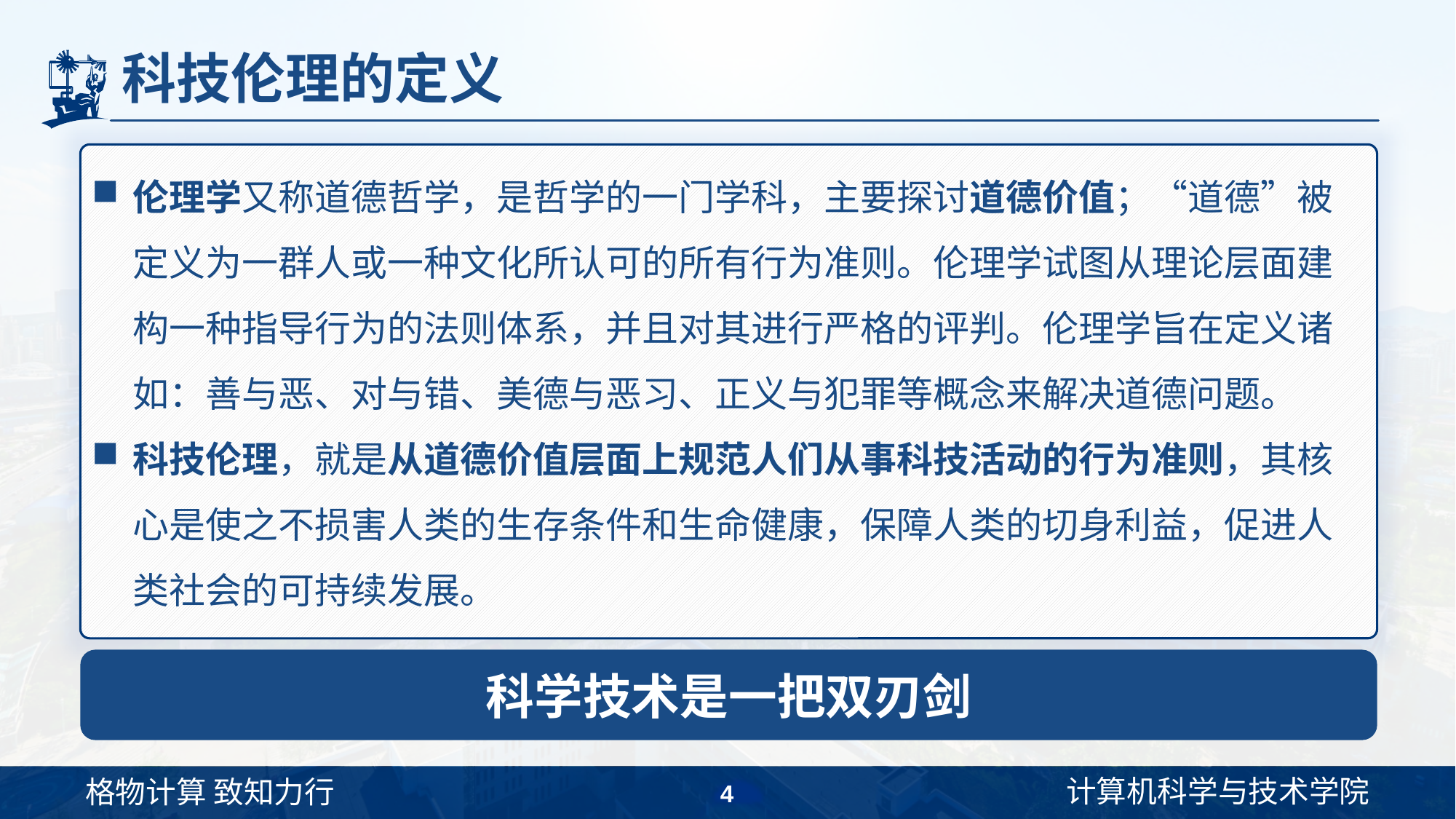

# 科技伦理的定义
伦理学又称道德哲学，是哲学的一门学科，主要探讨道德价值；“道德”被定义为一群人或一种文化所认可的所有行为准则。伦理学试图从理论层面建构一种指导行为的法则体系，并且对其进行严格的评判。伦理学旨在定义诸如：善与恶、对与错、美德与恶习、正义与犯罪等概念来解决道德问题。
科技伦理，就是从道德价值层面上规范人们从事科技活动的行为准则，其核心是使之不损害人类的生存条件和生命健康，保障人类的切身利益，促进人类社会的可持续发展。
科学技术是一把双刃剑
4